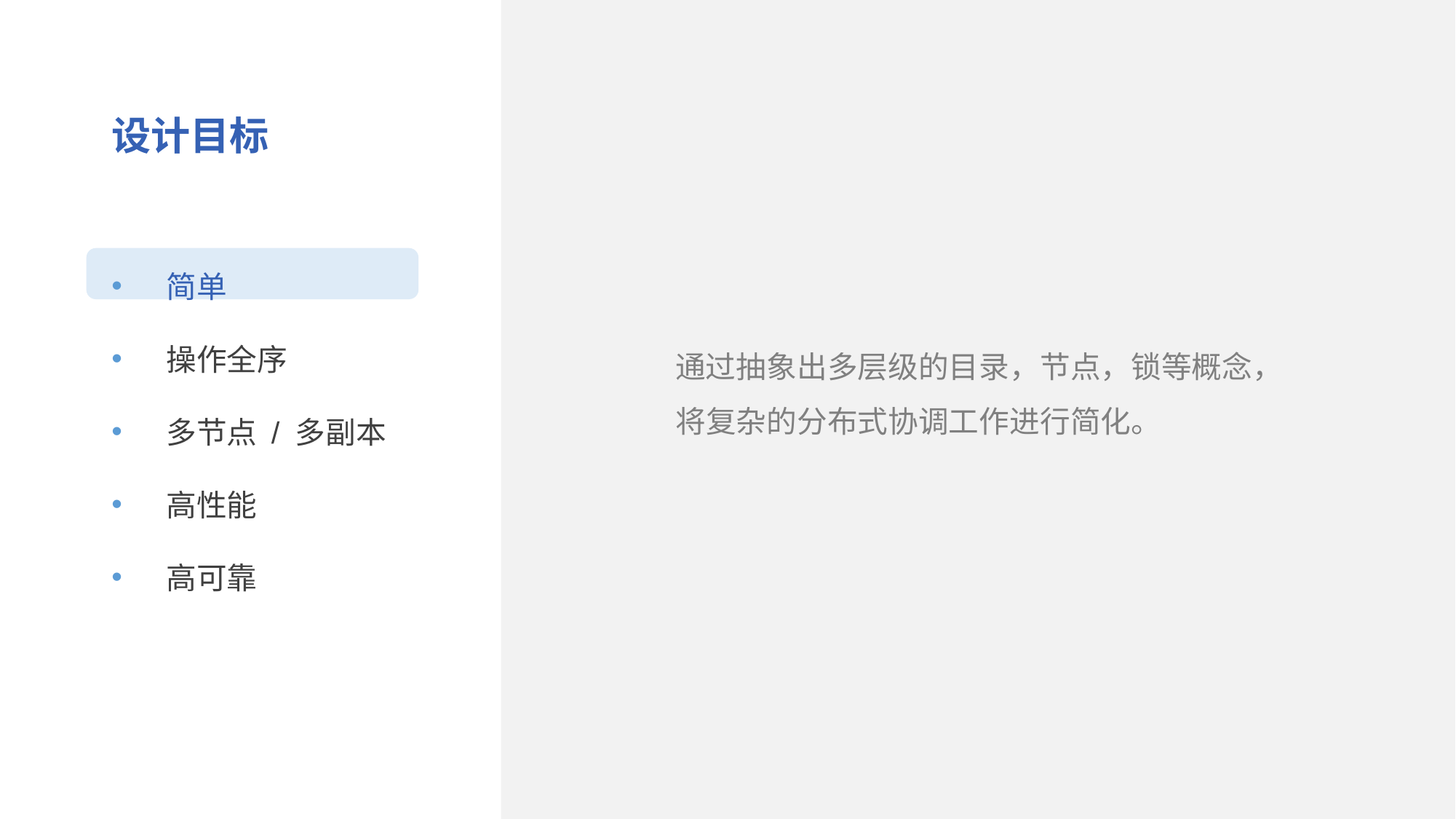

设计目标
简单
操作全序
多节点 / 多副本
高性能
高可靠

通过抽象出多层级的目录，节点，锁等概念，将复杂的分布式协调工作进行简化。